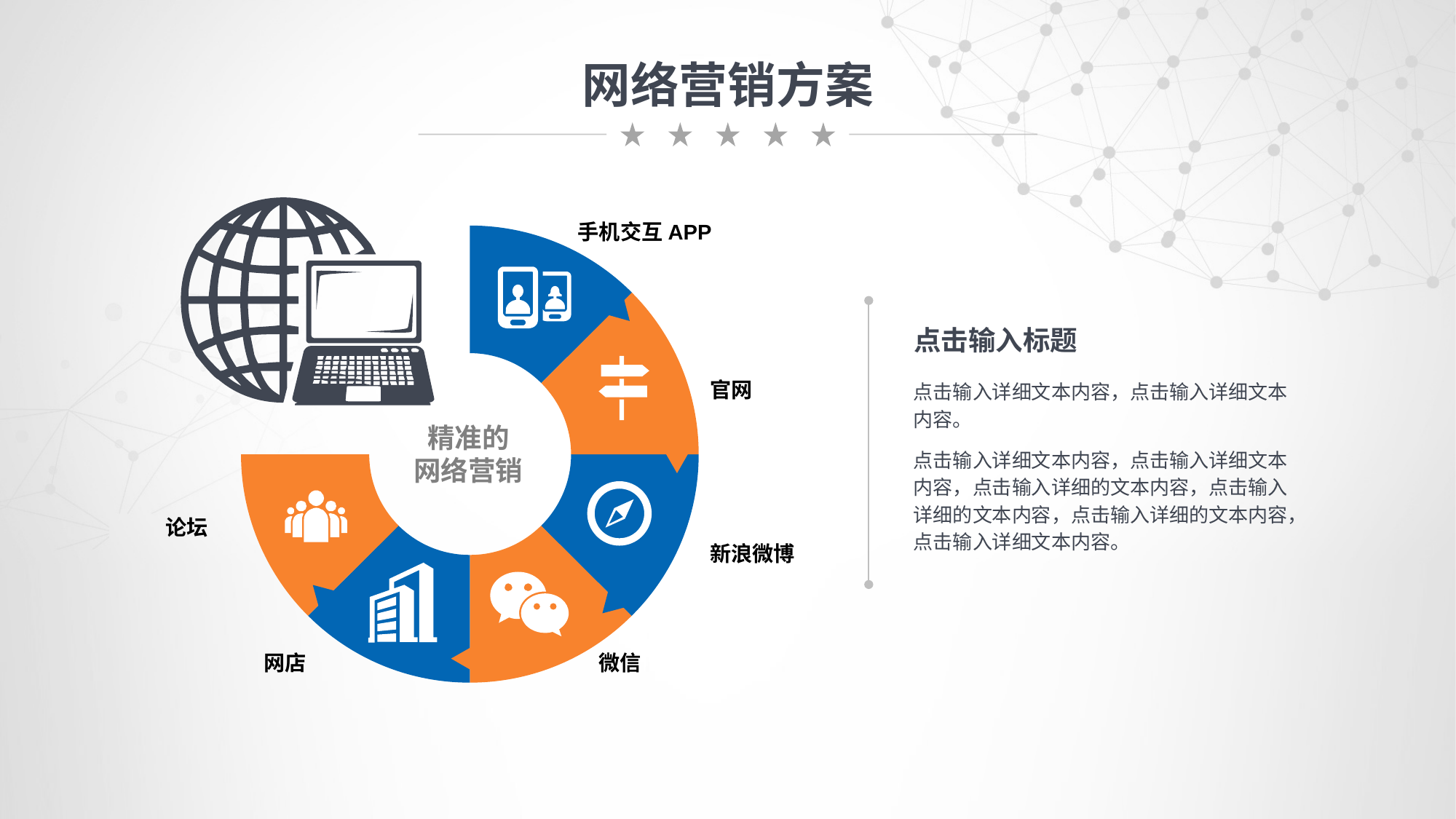

网络营销方案

手机交互APP
官网
论坛
新浪微博
网店
微信

点击输入标题
点击输入详细文本内容，点击输入详细文本内容。
点击输入详细文本内容，点击输入详细文本内容，点击输入详细的文本内容，点击输入详细的文本内容，点击输入详细的文本内容，点击输入详细文本内容。
精准的
网络营销